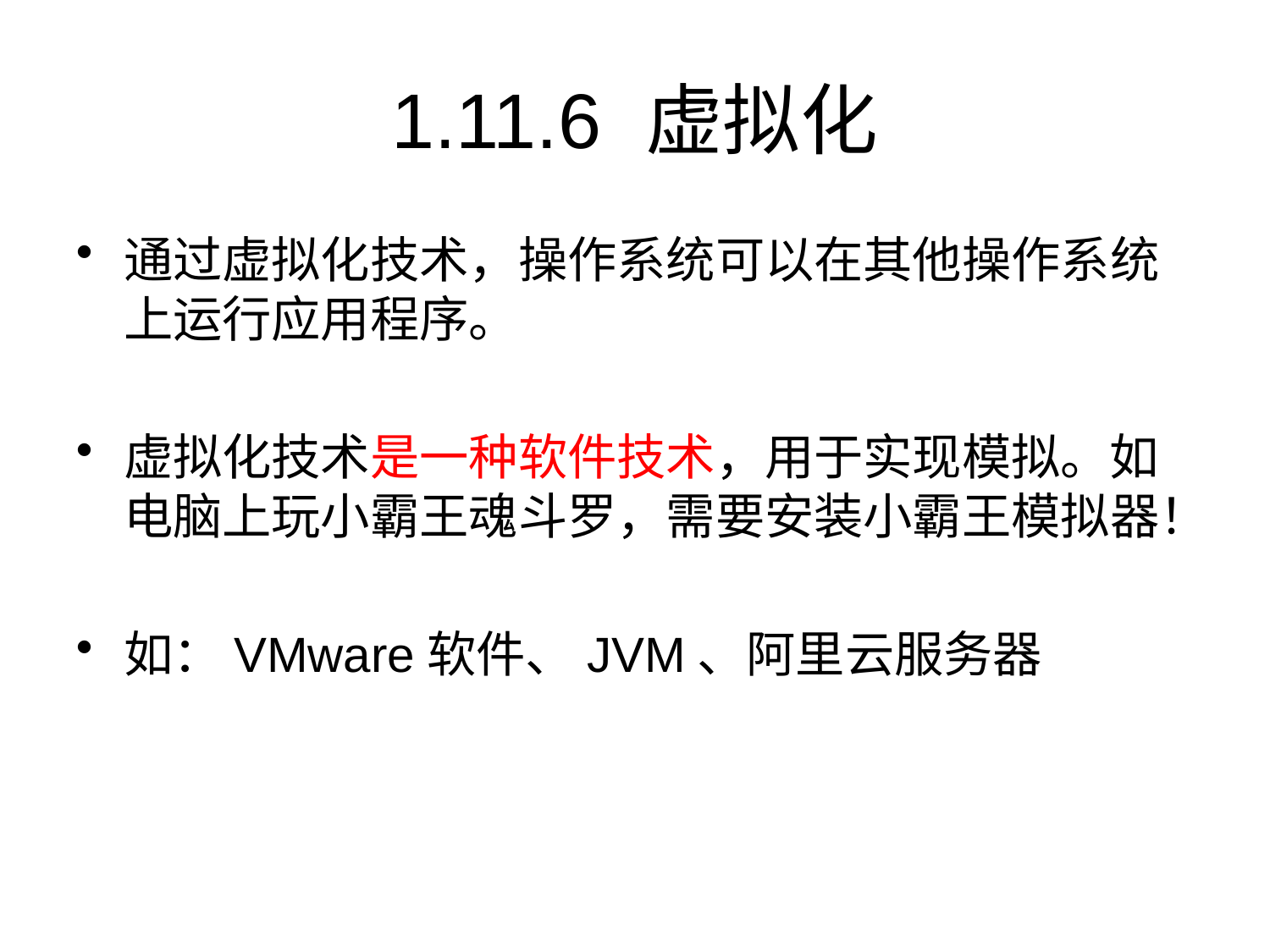

# 1.11.6	虚拟化
通过虚拟化技术，操作系统可以在其他操作系统上运行应用程序。

虚拟化技术是一种软件技术，用于实现模拟。如电脑上玩小霸王魂斗罗，需要安装小霸王模拟器！

如：VMware软件、JVM、阿里云服务器